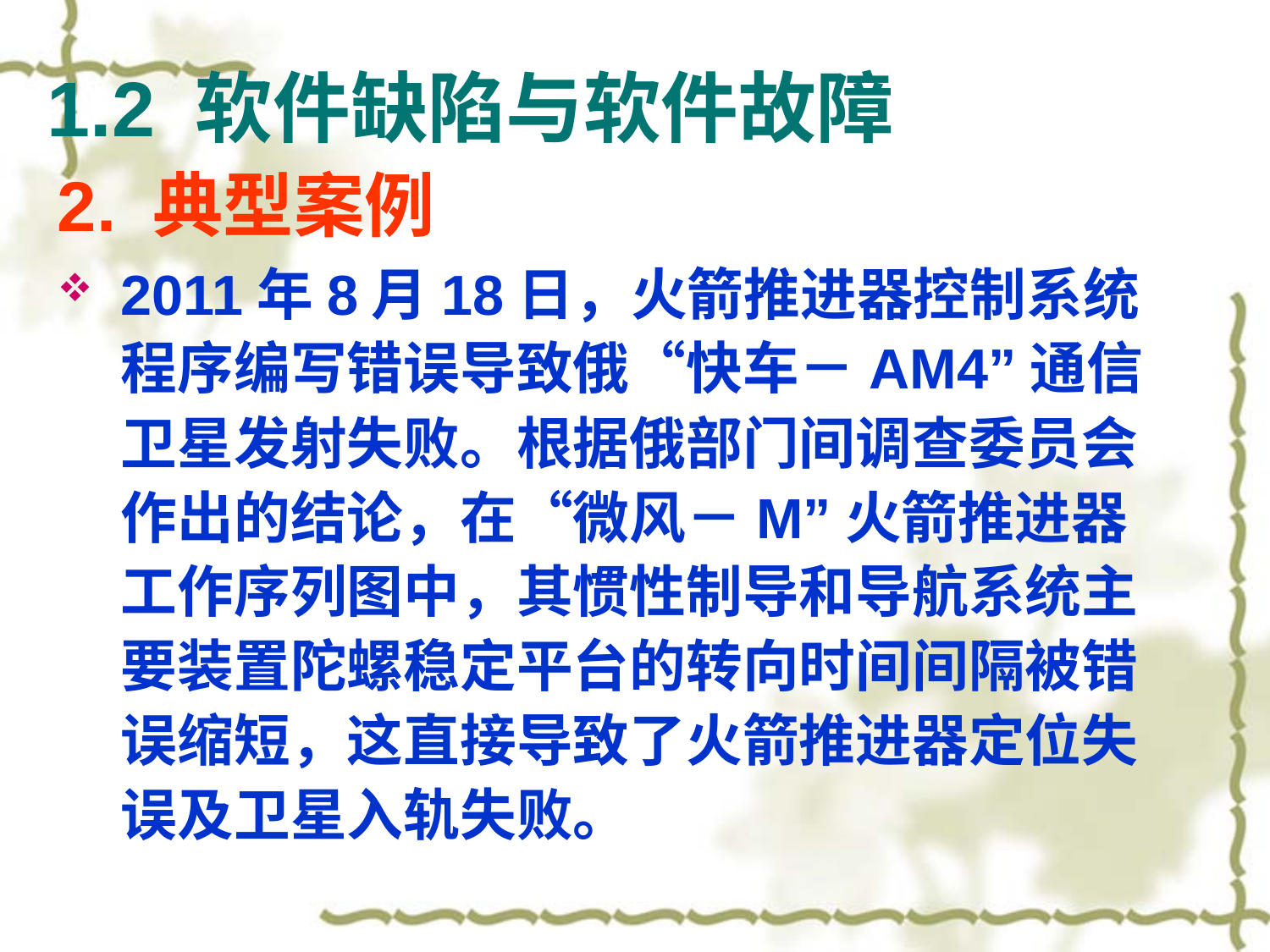

1.2 软件缺陷与软件故障
# 2. 典型案例
2011年8月18日，火箭推进器控制系统程序编写错误导致俄“快车－AM4”通信卫星发射失败。根据俄部门间调查委员会作出的结论，在“微风－M”火箭推进器工作序列图中，其惯性制导和导航系统主要装置陀螺稳定平台的转向时间间隔被错误缩短，这直接导致了火箭推进器定位失误及卫星入轨失败。